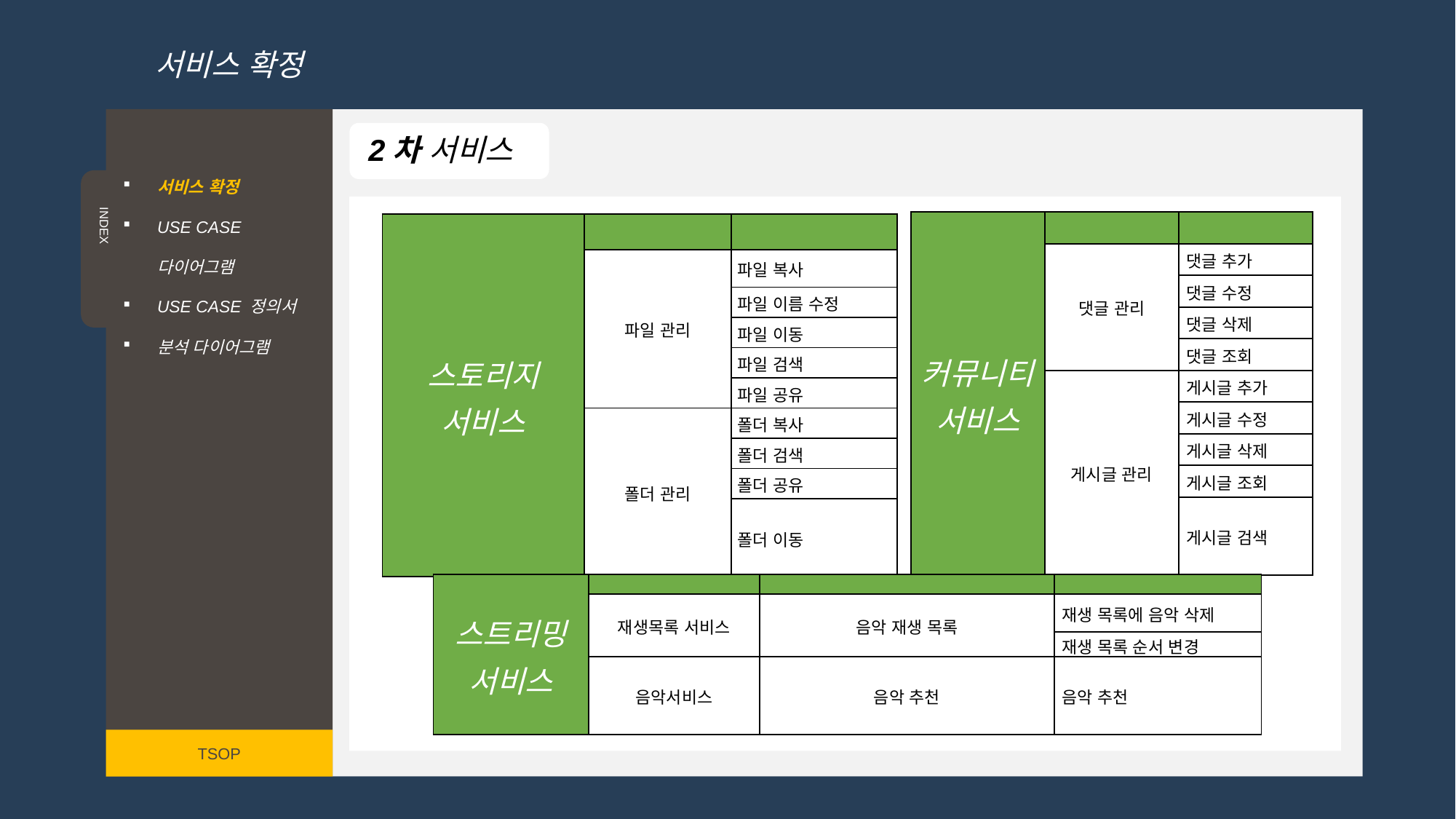

서비스 확정
서비스 확정
USE CASE 다이어그램
USE CASE 정의서
분석 다이어그램
INDEX

TSOP

2차 서비스

| 커뮤니티 서비스 |  |  |
| --- | --- | --- |
|  | 댓글 관리 | 댓글 추가 |
|  |  | 댓글 수정 |
|  |  | 댓글 삭제 |
|  |  | 댓글 조회 |
|  | 게시글 관리 | 게시글 추가 |
|  |  | 게시글 수정 |
|  |  | 게시글 삭제 |
|  |  | 게시글 조회 |
|  |  | 게시글 검색 |
| 스토리지 서비스 |  |  |
| --- | --- | --- |
|  | 파일 관리 | 파일 복사 |
|  |  | 파일 이름 수정 |
|  |  | 파일 이동 |
|  |  | 파일 검색 |
|  |  | 파일 공유 |
|  | 폴더 관리 | 폴더 복사 |
|  |  | 폴더 검색 |
|  |  | 폴더 공유 |
|  |  | 폴더 이동 |
| 스트리밍 서비스 |  |  |  |
| --- | --- | --- | --- |
|  | 재생목록 서비스 | 음악 재생 목록 | 재생 목록에 음악 삭제 |
|  |  |  | 재생 목록 순서 변경 |
|  | 음악서비스 | 음악 추천 | 음악 추천 |